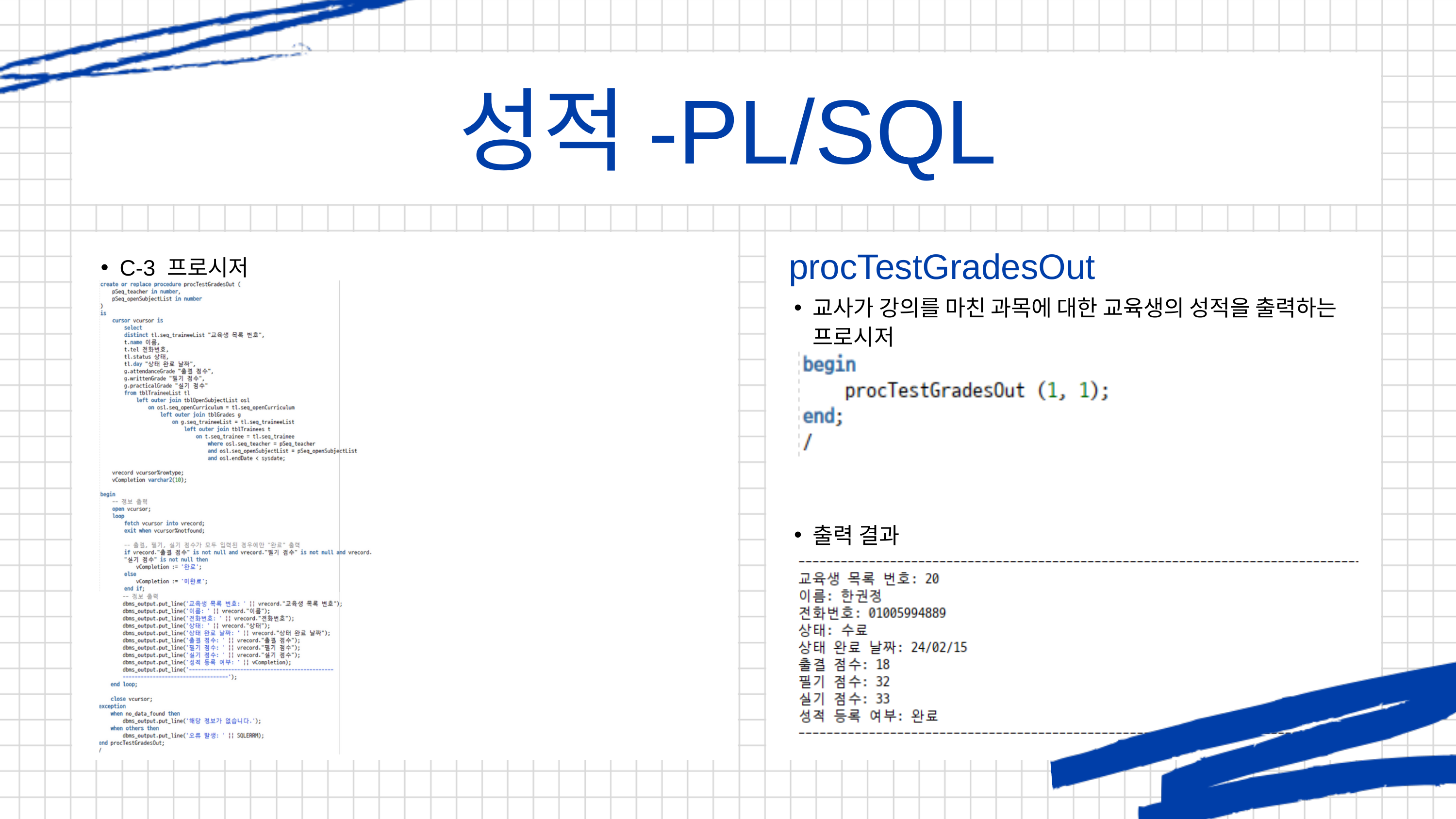

성적-PL/SQL

procTestGradesOut
B-5
C-3 프로시저

교사가 강의를 마친 과목에 대한 교육생의 성적을 출력하는 프로시저

출력 결과